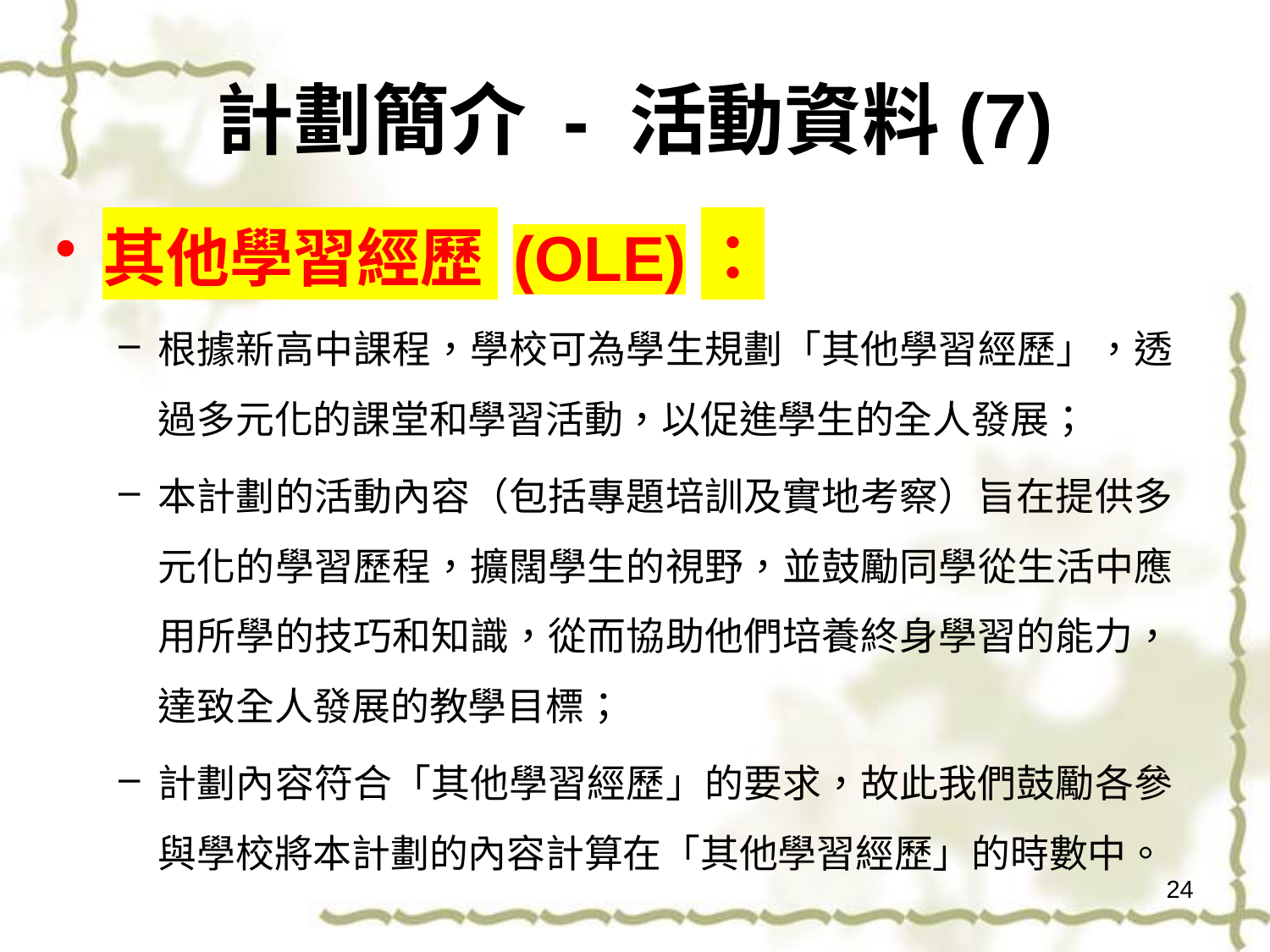

# 計劃簡介 - 活動資料(7)
其他學習經歷 (OLE)：
根據新高中課程，學校可為學生規劃「其他學習經歷」，透過多元化的課堂和學習活動，以促進學生的全人發展；
本計劃的活動內容（包括專題培訓及實地考察）旨在提供多元化的學習歷程，擴闊學生的視野，並鼓勵同學從生活中應用所學的技巧和知識，從而協助他們培養終身學習的能力，達致全人發展的教學目標；
計劃內容符合「其他學習經歷」的要求，故此我們鼓勵各參與學校將本計劃的內容計算在「其他學習經歷」的時數中。
24